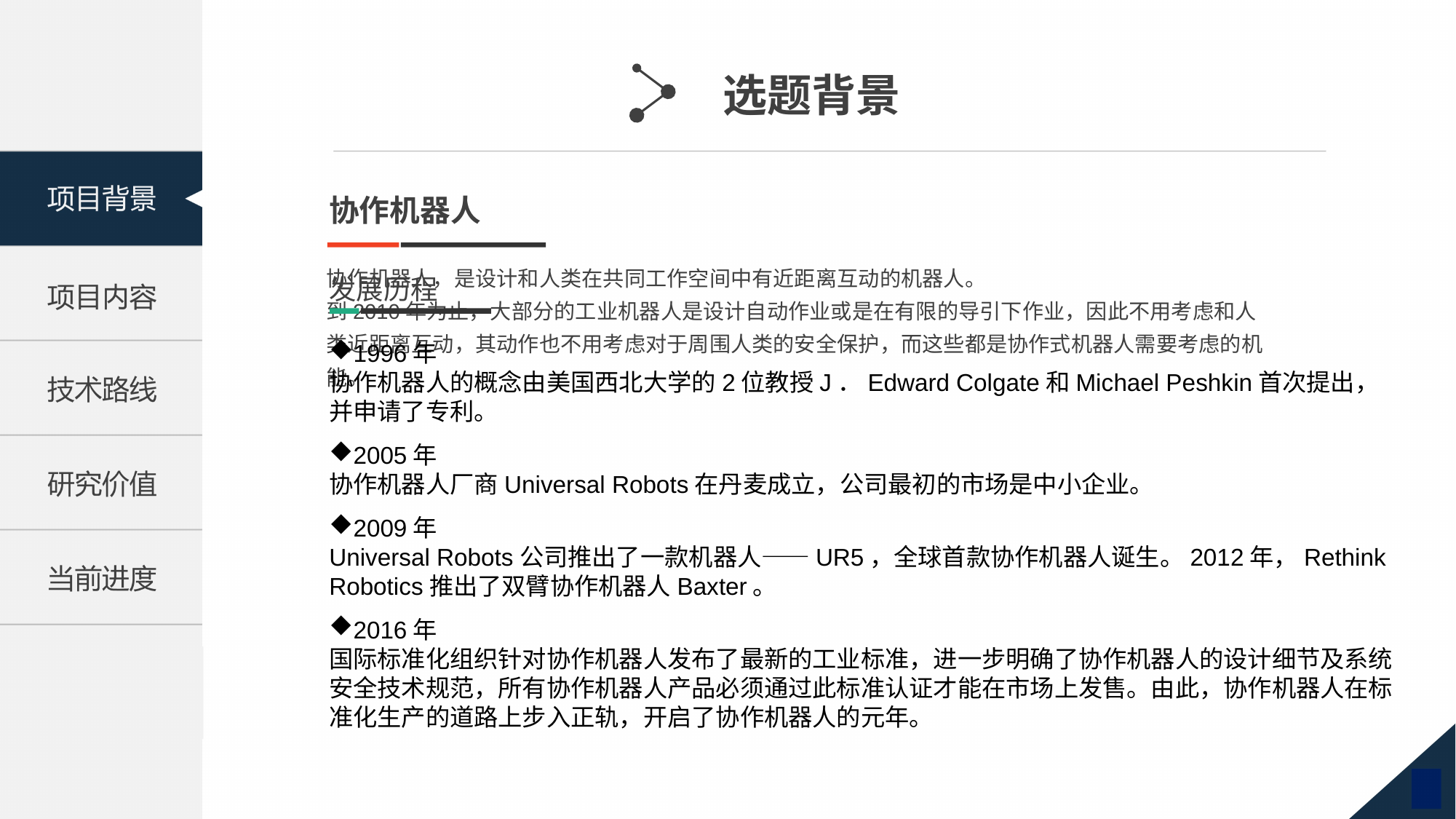

选题背景
协作机器人

协作机器人，是设计和人类在共同工作空间中有近距离互动的机器人。
到2010年为止，大部分的工业机器人是设计自动作业或是在有限的导引下作业，因此不用考虑和人类近距离互动，其动作也不用考虑对于周围人类的安全保护，而这些都是协作式机器人需要考虑的机能。
发展历程

1996年
协作机器人的概念由美国西北大学的2位教授J．Edward Colgate和Michael Peshkin首次提出，并申请了专利。

2005年
协作机器人厂商Universal Robots在丹麦成立，公司最初的市场是中小企业。

2009年
Universal Robots公司推出了一款机器人——UR5，全球首款协作机器人诞生。2012年，Rethink Robotics推出了双臂协作机器人Baxter。

2016年
国际标准化组织针对协作机器人发布了最新的工业标准，进一步明确了协作机器人的设计细节及系统安全技术规范，所有协作机器人产品必须通过此标准认证才能在市场上发售。由此，协作机器人在标准化生产的道路上步入正轨，开启了协作机器人的元年。